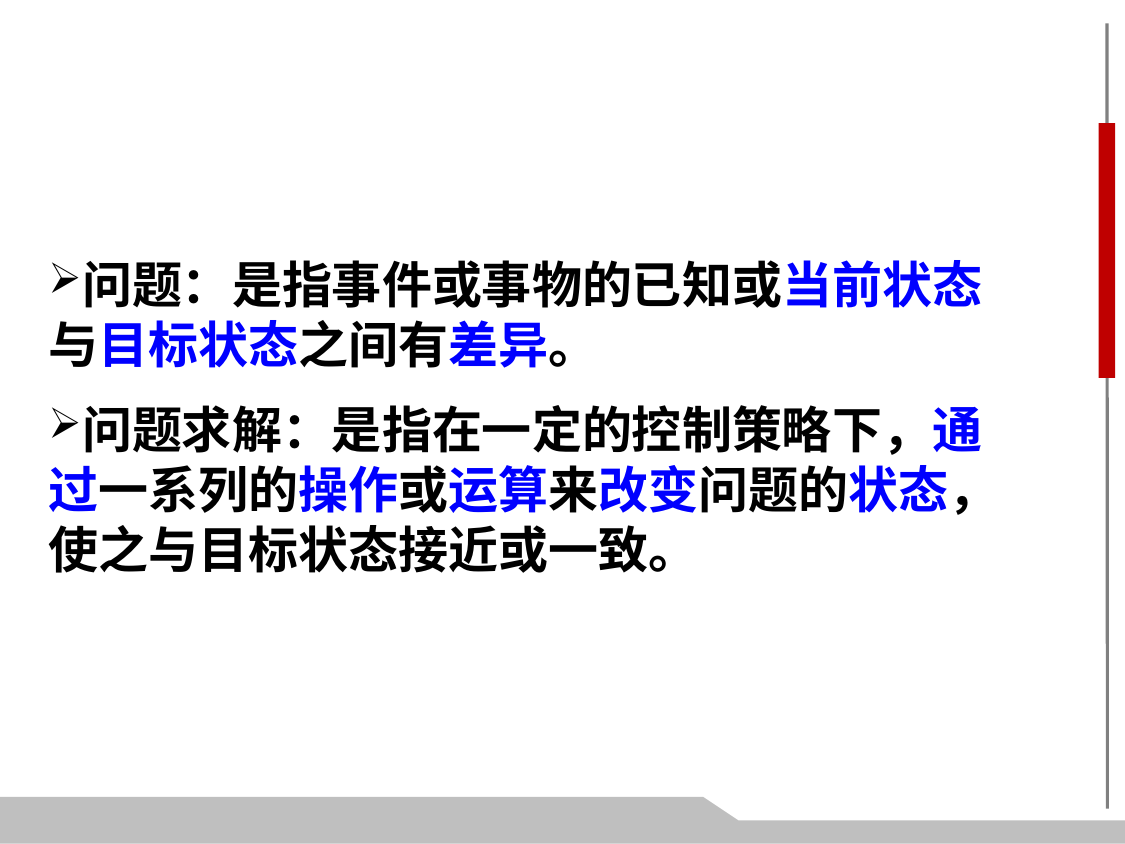

#
问题：是指事件或事物的已知或当前状态与目标状态之间有差异。
问题求解：是指在一定的控制策略下，通过一系列的操作或运算来改变问题的状态，使之与目标状态接近或一致。